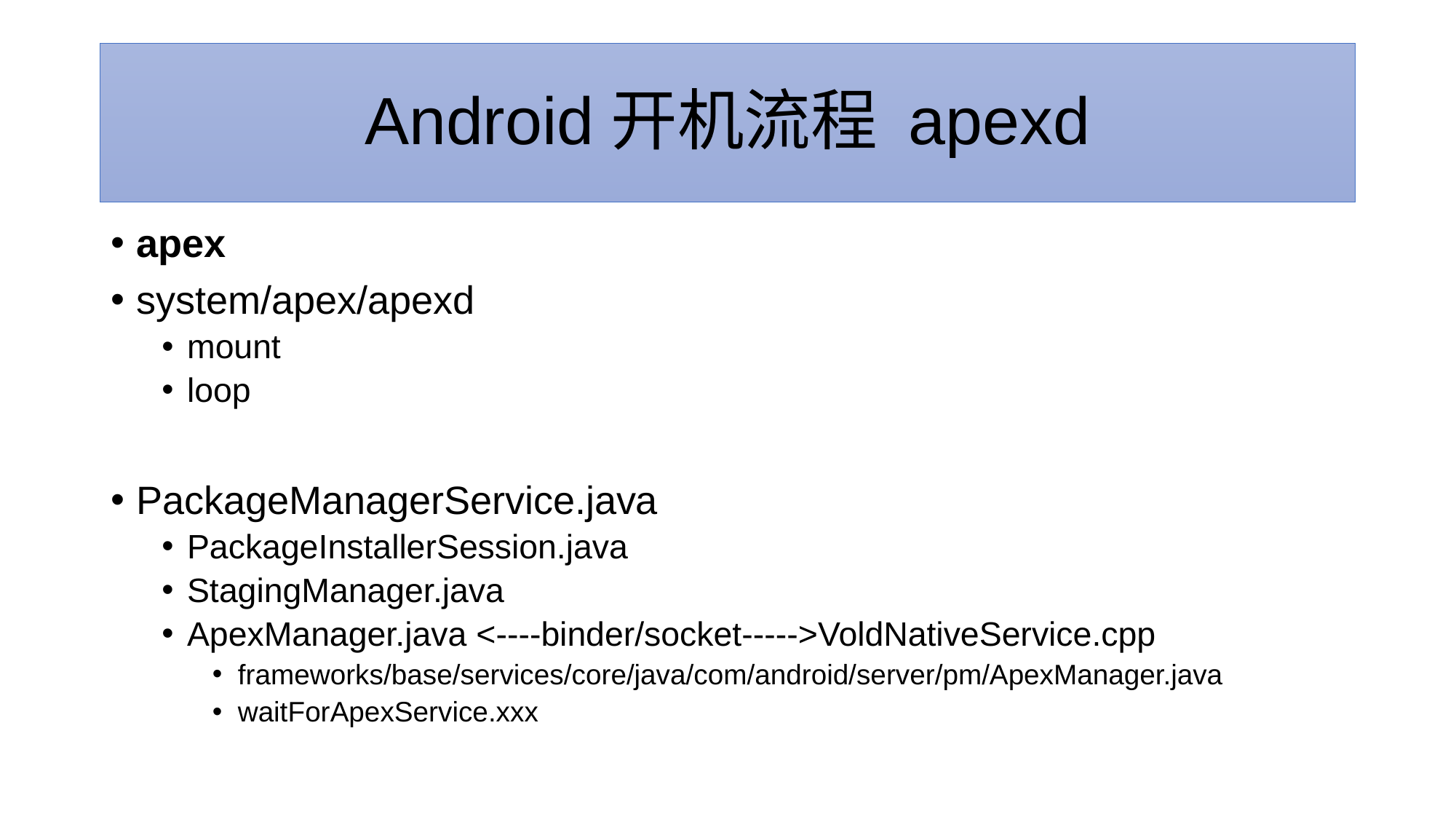

# Android开机流程 apexd
apex
system/apex/apexd
mount
loop

PackageManagerService.java
PackageInstallerSession.java
StagingManager.java
ApexManager.java <----binder/socket----->VoldNativeService.cpp
frameworks/base/services/core/java/com/android/server/pm/ApexManager.java
waitForApexService.xxx